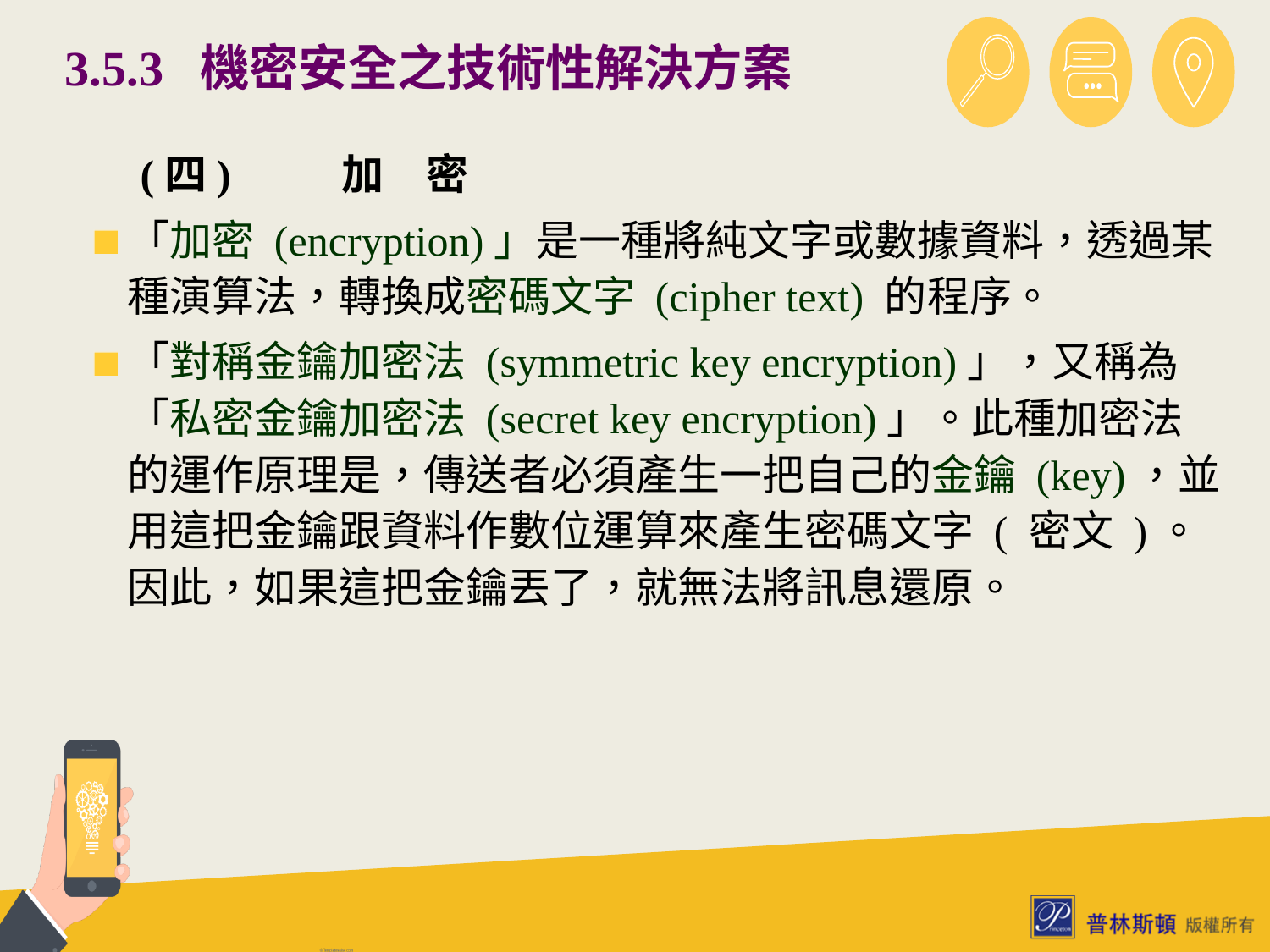

# 3.5.3  機密安全之技術性解決方案
　(四)	加　密
「加密 (encryption)」是一種將純文字或數據資料，透過某種演算法，轉換成密碼文字 (cipher text) 的程序。
「對稱金鑰加密法 (symmetric key encryption)」，又稱為「私密金鑰加密法 (secret key encryption)」。此種加密法的運作原理是，傳送者必須產生一把自己的金鑰 (key)，並用這把金鑰跟資料作數位運算來產生密碼文字 ( 密文 )。因此，如果這把金鑰丟了，就無法將訊息還原。